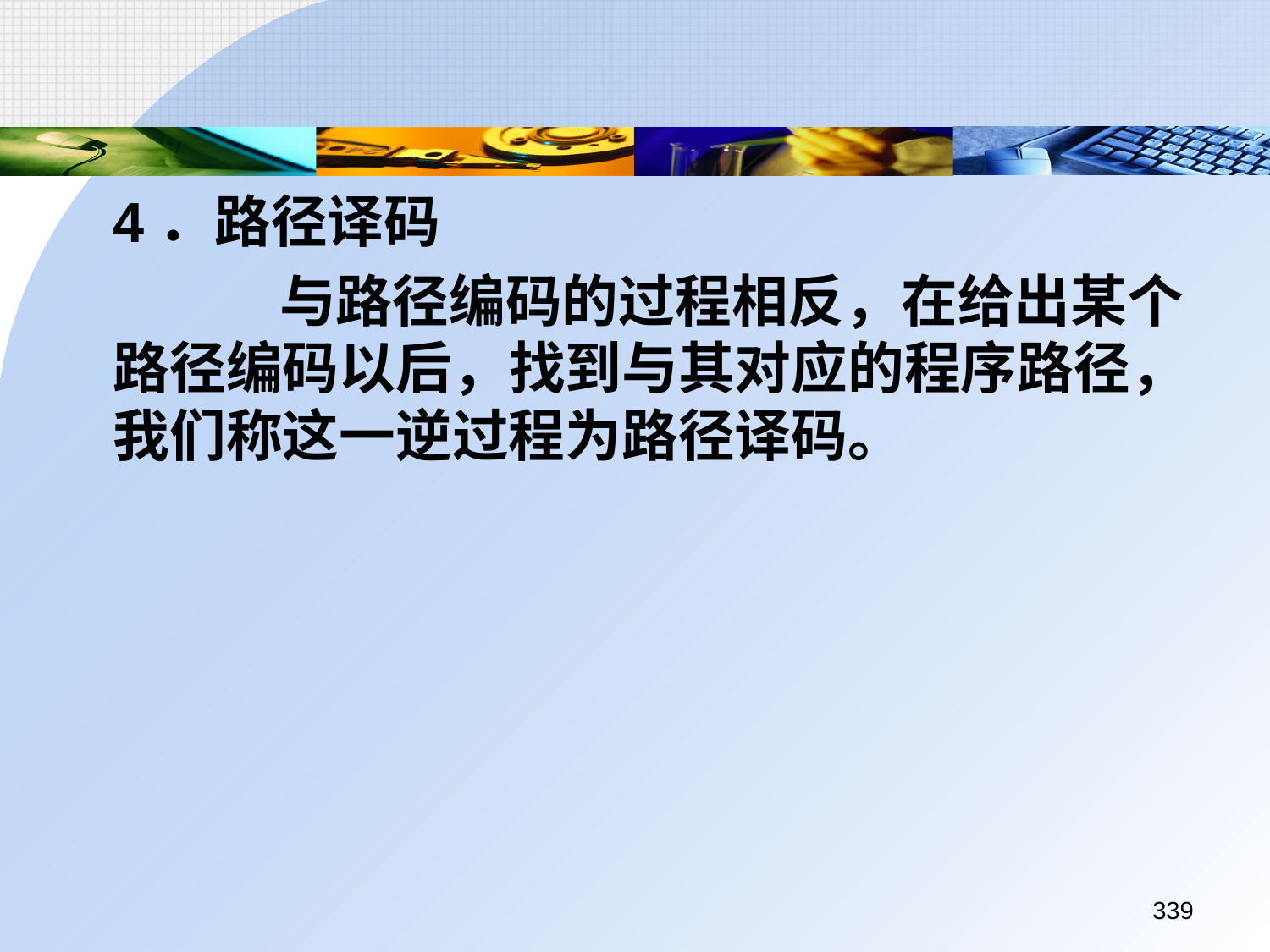

4．路径译码
		  与路径编码的过程相反，在给出某个路径编码以后，找到与其对应的程序路径，我们称这一逆过程为路径译码。

339